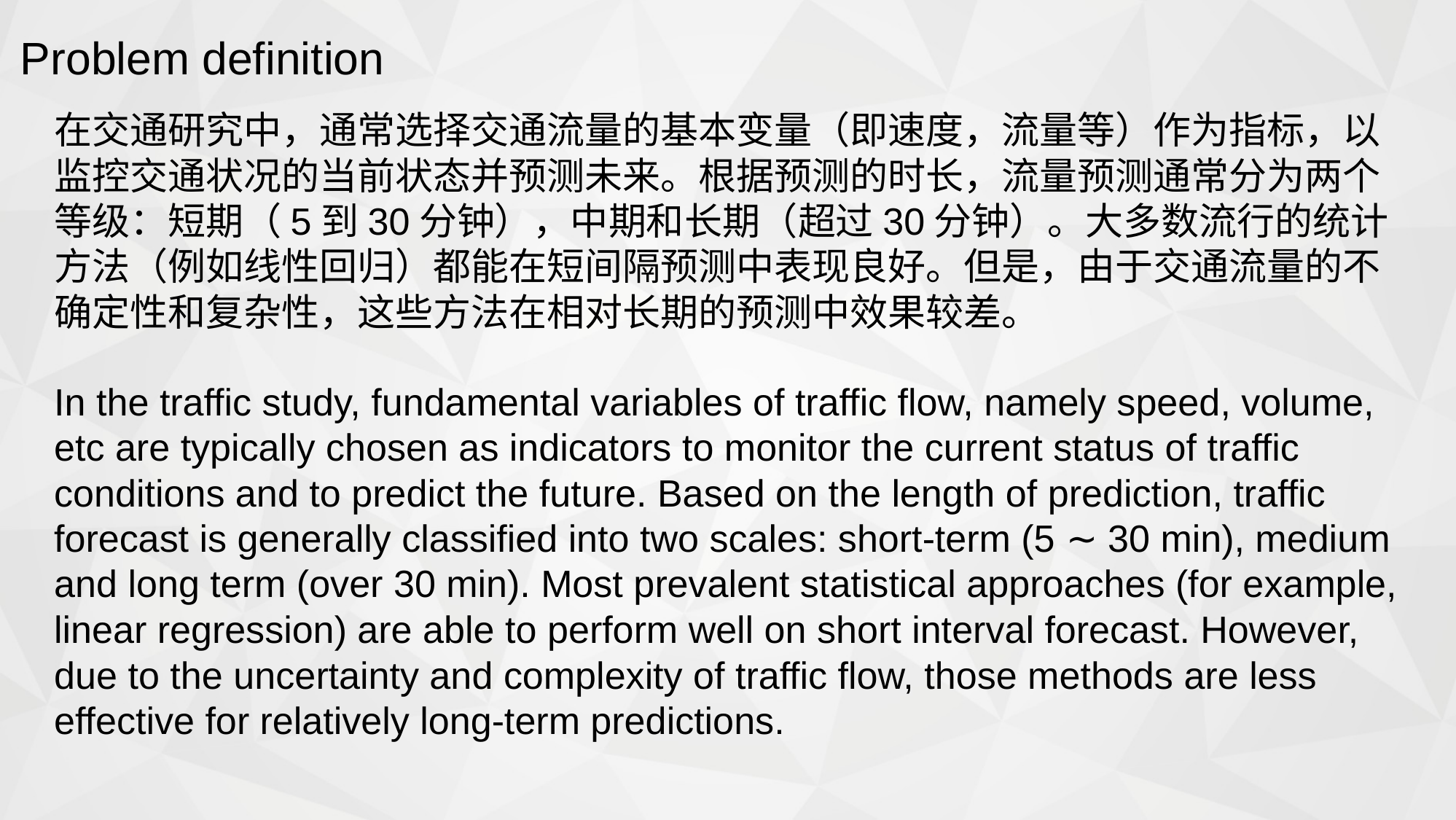

Problem definition
在交通研究中，通常选择交通流量的基本变量（即速度，流量等）作为指标，以监控交通状况的当前状态并预测未来。根据预测的时长，流量预测通常分为两个等级：短期（5到30分钟），中期和长期（超过30分钟）。大多数流行的统计方法（例如线性回归）都能在短间隔预测中表现良好。但是，由于交通流量的不确定性和复杂性，这些方法在相对长期的预测中效果较差。
In the traffic study, fundamental variables of traffic flow, namely speed, volume, etc are typically chosen as indicators to monitor the current status of traffic conditions and to predict the future. Based on the length of prediction, traffic forecast is generally classified into two scales: short-term (5 ∼ 30 min), medium and long term (over 30 min). Most prevalent statistical approaches (for example, linear regression) are able to perform well on short interval forecast. However, due to the uncertainty and complexity of traffic flow, those methods are less effective for relatively long-term predictions.